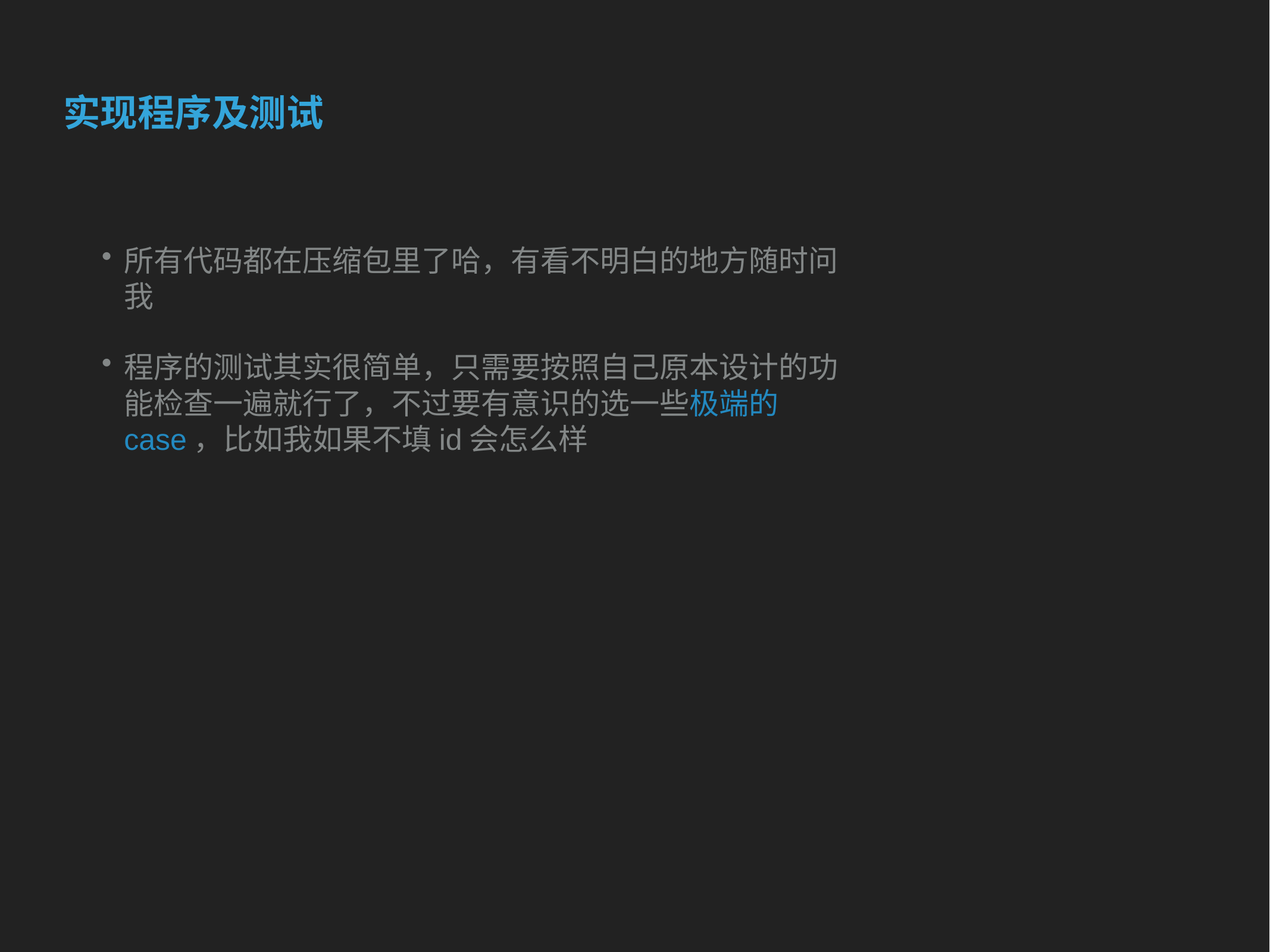

实现程序及测试
所有代码都在压缩包里了哈，有看不明白的地方随时问我
程序的测试其实很简单，只需要按照自己原本设计的功能检查一遍就行了，不过要有意识的选一些极端的case，比如我如果不填id会怎么样